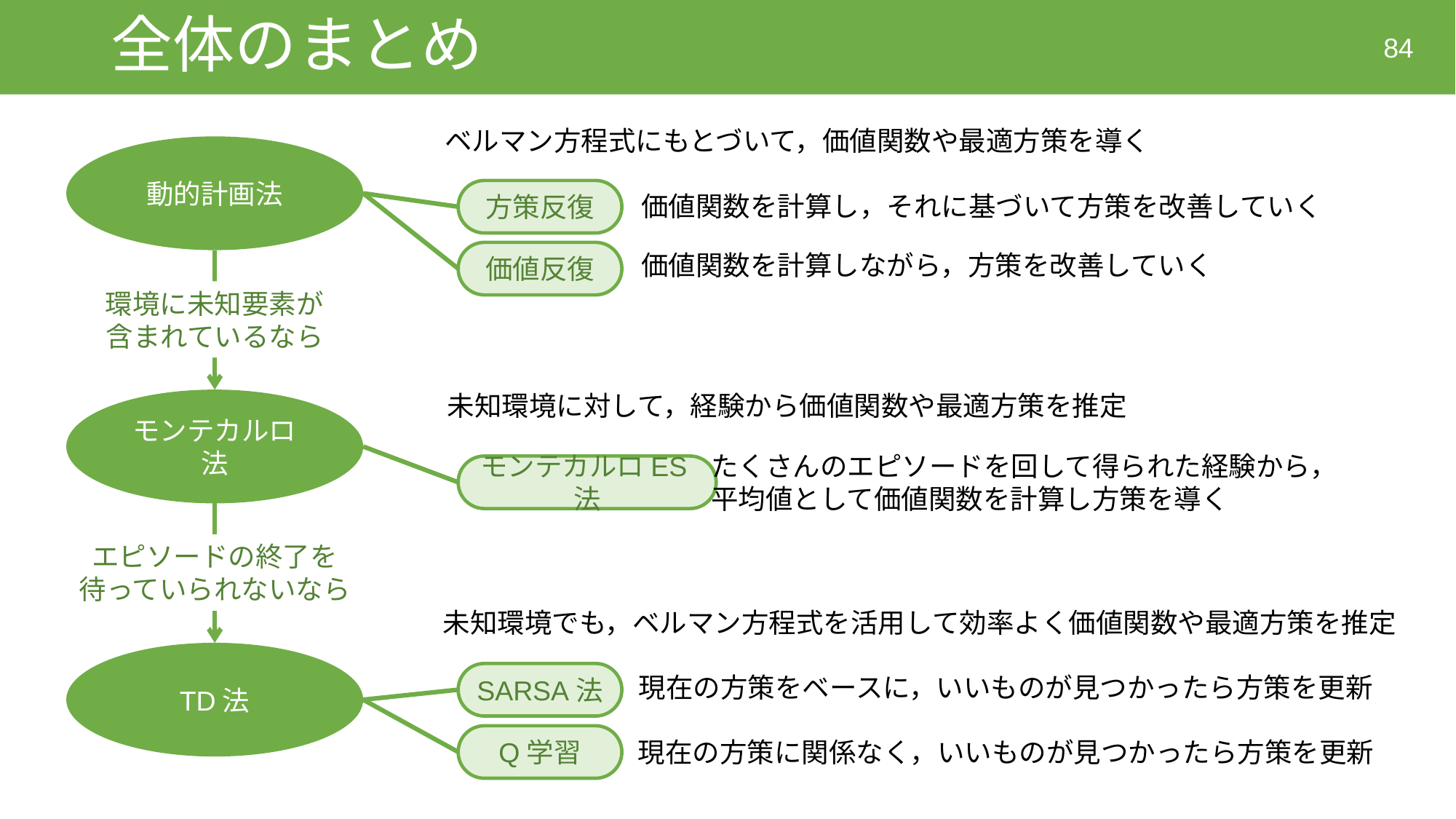

# 全体のまとめ
84
ベルマン方程式にもとづいて，価値関数や最適方策を導く
動的計画法
方策反復
価値関数を計算し，それに基づいて方策を改善していく
価値反復
価値関数を計算しながら，方策を改善していく
環境に未知要素が
含まれているなら
未知環境に対して，経験から価値関数や最適方策を推定
モンテカルロ法
たくさんのエピソードを回して得られた経験から，
平均値として価値関数を計算し方策を導く
モンテカルロES法
エピソードの終了を
待っていられないなら
未知環境でも，ベルマン方程式を活用して効率よく価値関数や最適方策を推定
TD法
SARSA法
現在の方策をベースに，いいものが見つかったら方策を更新
Q学習
現在の方策に関係なく，いいものが見つかったら方策を更新